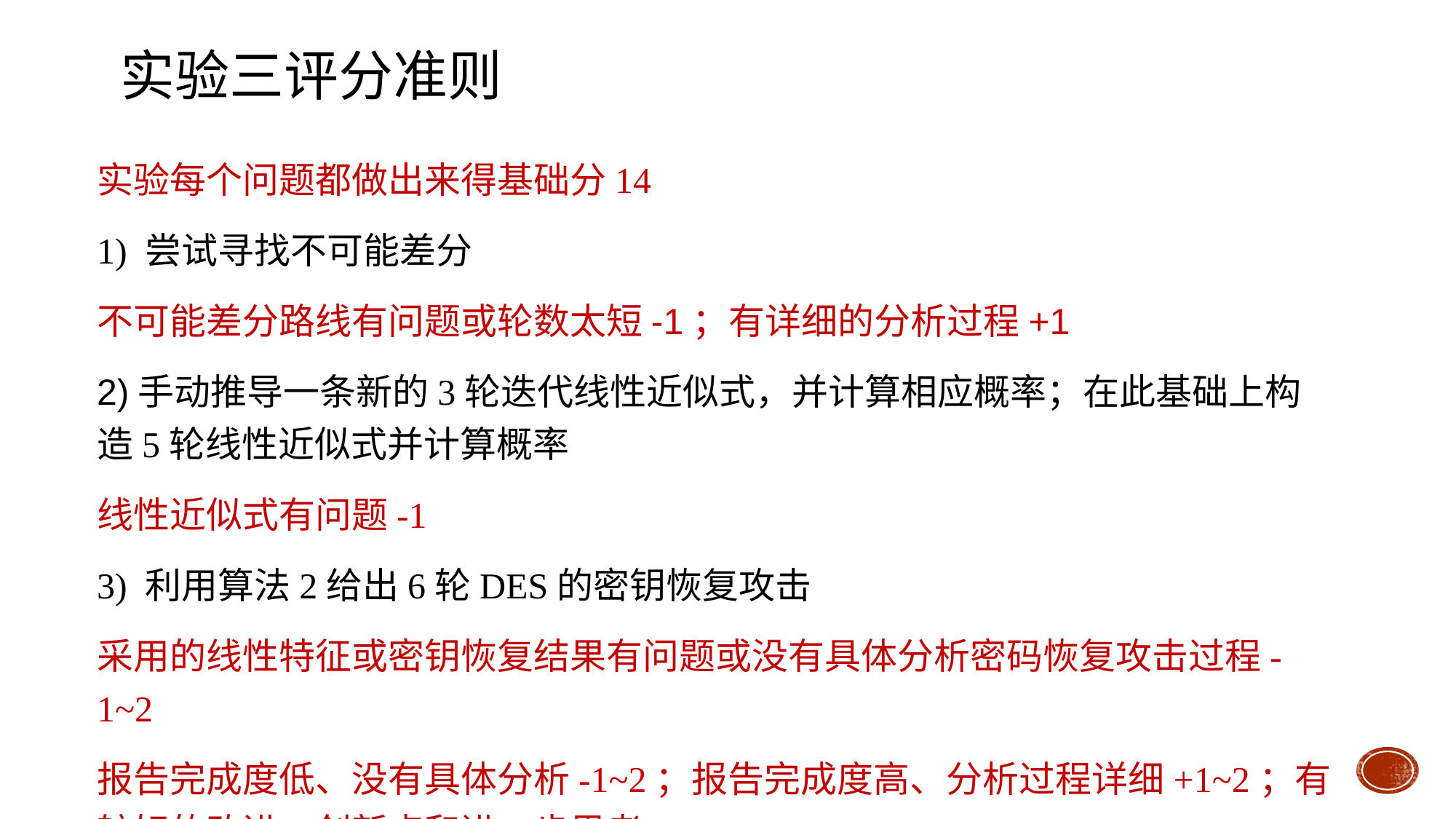

# 实验三评分准则
实验每个问题都做出来得基础分14
1) 尝试寻找不可能差分
不可能差分路线有问题或轮数太短-1；有详细的分析过程+1
2)手动推导一条新的3轮迭代线性近似式，并计算相应概率；在此基础上构造5轮线性近似式并计算概率
线性近似式有问题-1
3) 利用算法2给出6轮DES的密钥恢复攻击
采用的线性特征或密钥恢复结果有问题或没有具体分析密码恢复攻击过程-1~2
报告完成度低、没有具体分析-1~2；报告完成度高、分析过程详细+1~2；有较好的改进、创新点和进一步思考+1~2